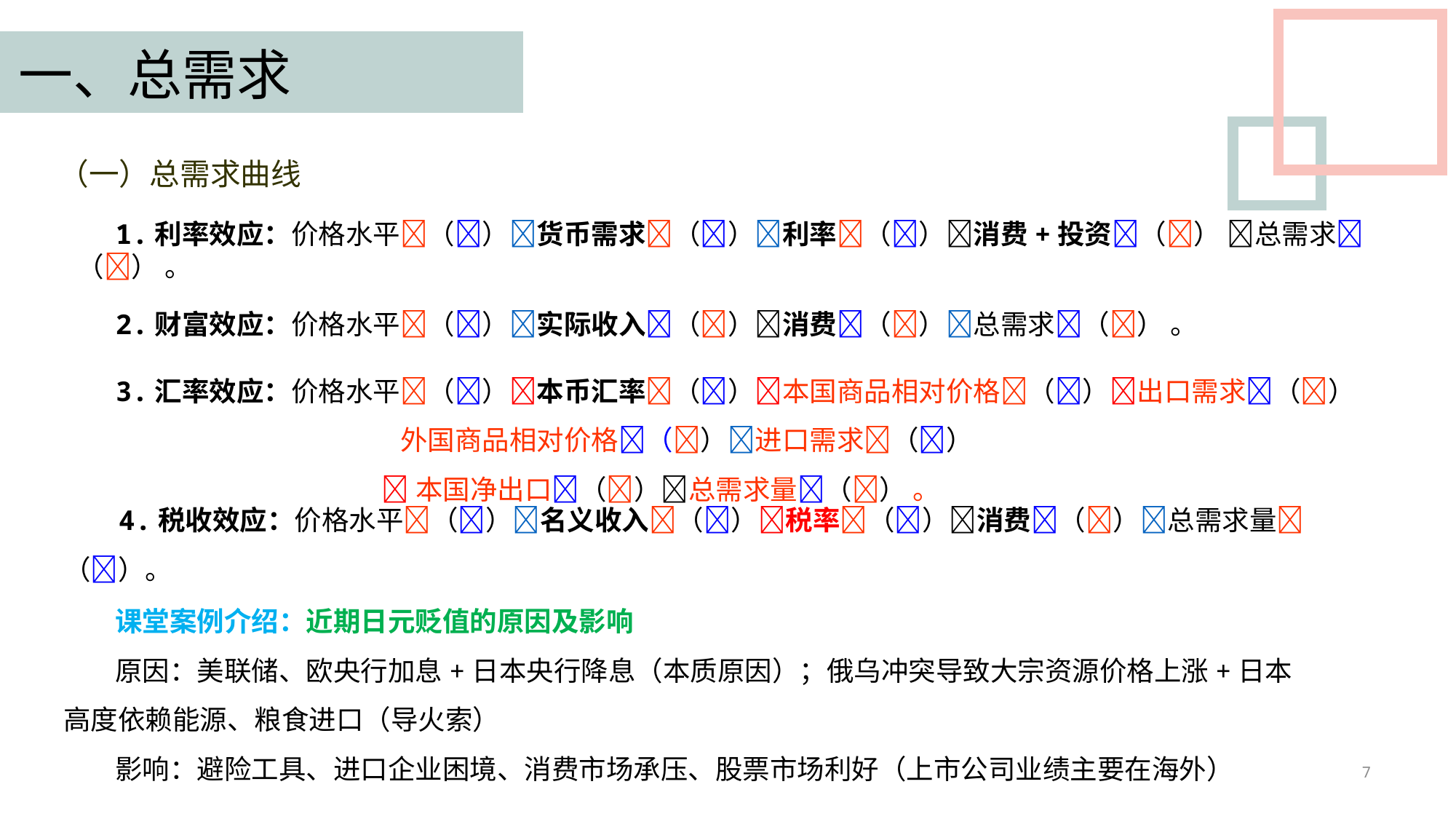

一、总需求

（一）总需求曲线
1.利率效应：价格水平↑（↓）⇒货币需求↑（↓）⇒利率↑（↓）⇒消费+投资↓（↑） ⇒总需求↓（↑） 。
2.财富效应：价格水平↑（↓）⇒实际收入↓（↑）⇒消费↓（↑）⇒总需求↓（↑） 。
3.汇率效应：价格水平↑（↓）⇒本币汇率↑（↓）⇒本国商品相对价格↑（↓）⇒出口需求↓（↑）
                                             外国商品相对价格↓（↑）⇒进口需求↑（↓）
                                           ⇒本国净出口↓（↑）⇒总需求量↓（↑） 。
 4.税收效应：价格水平↑（↓）⇒名义收入↑（↓）⇒税率↑（↓）⇒消费↓（↑）⇒总需求量↓（↑）。
 课堂案例介绍：近期日元贬值的原因及影响
 原因：美联储、欧央行加息+日本央行降息（本质原因）；俄乌冲突导致大宗资源价格上涨+日本高度依赖能源、粮食进口（导火索）
 影响：避险工具、进口企业困境、消费市场承压、股票市场利好（上市公司业绩主要在海外）
7